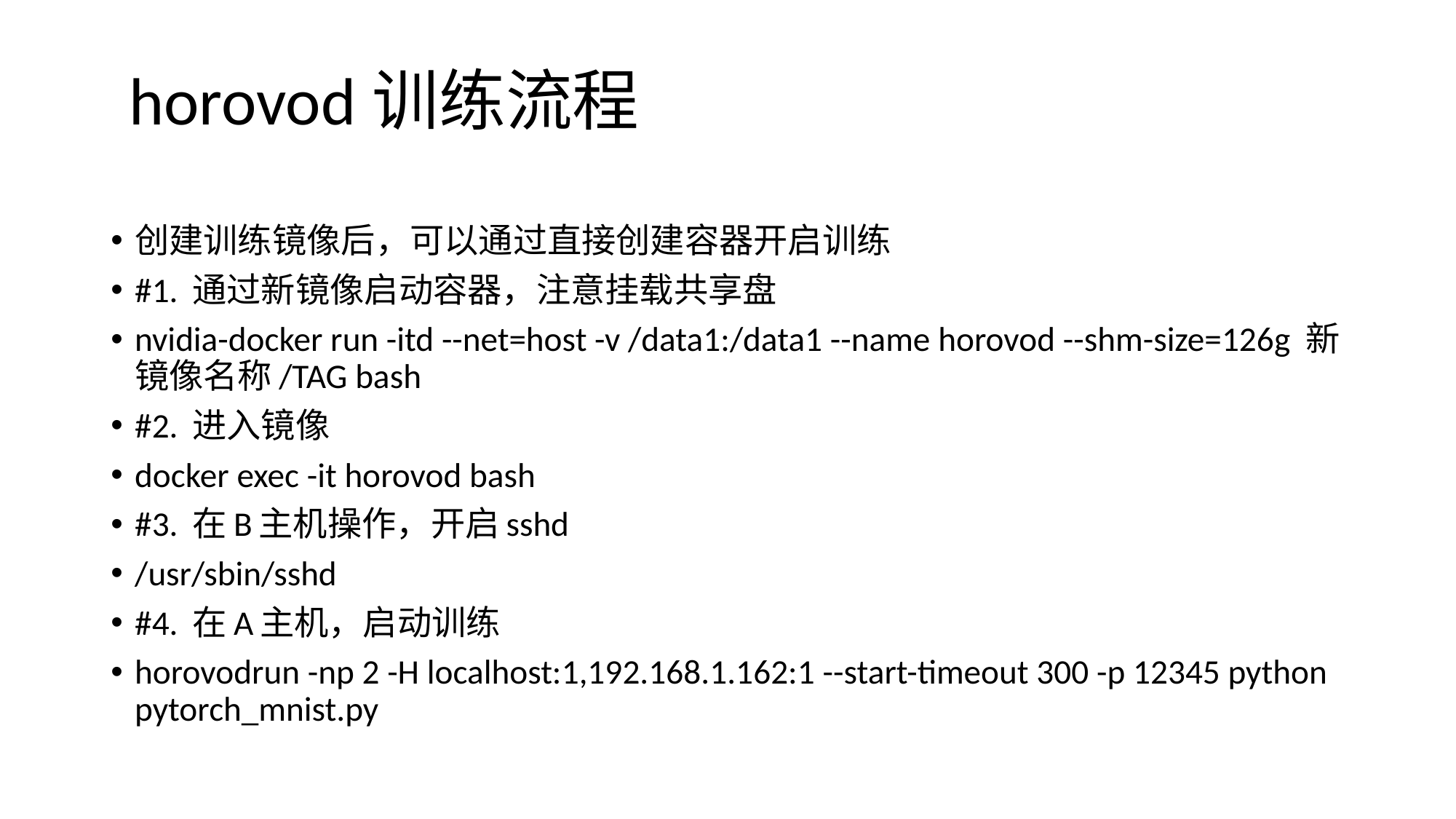

horovod训练流程
创建训练镜像后，可以通过直接创建容器开启训练
#1. 通过新镜像启动容器，注意挂载共享盘
nvidia-docker run -itd --net=host -v /data1:/data1 --name horovod --shm-size=126g 新镜像名称/TAG bash
#2. 进入镜像
docker exec -it horovod bash
#3. 在B主机操作，开启sshd
/usr/sbin/sshd
#4. 在A主机，启动训练
horovodrun -np 2 -H localhost:1,192.168.1.162:1 --start-timeout 300 -p 12345 python pytorch_mnist.py